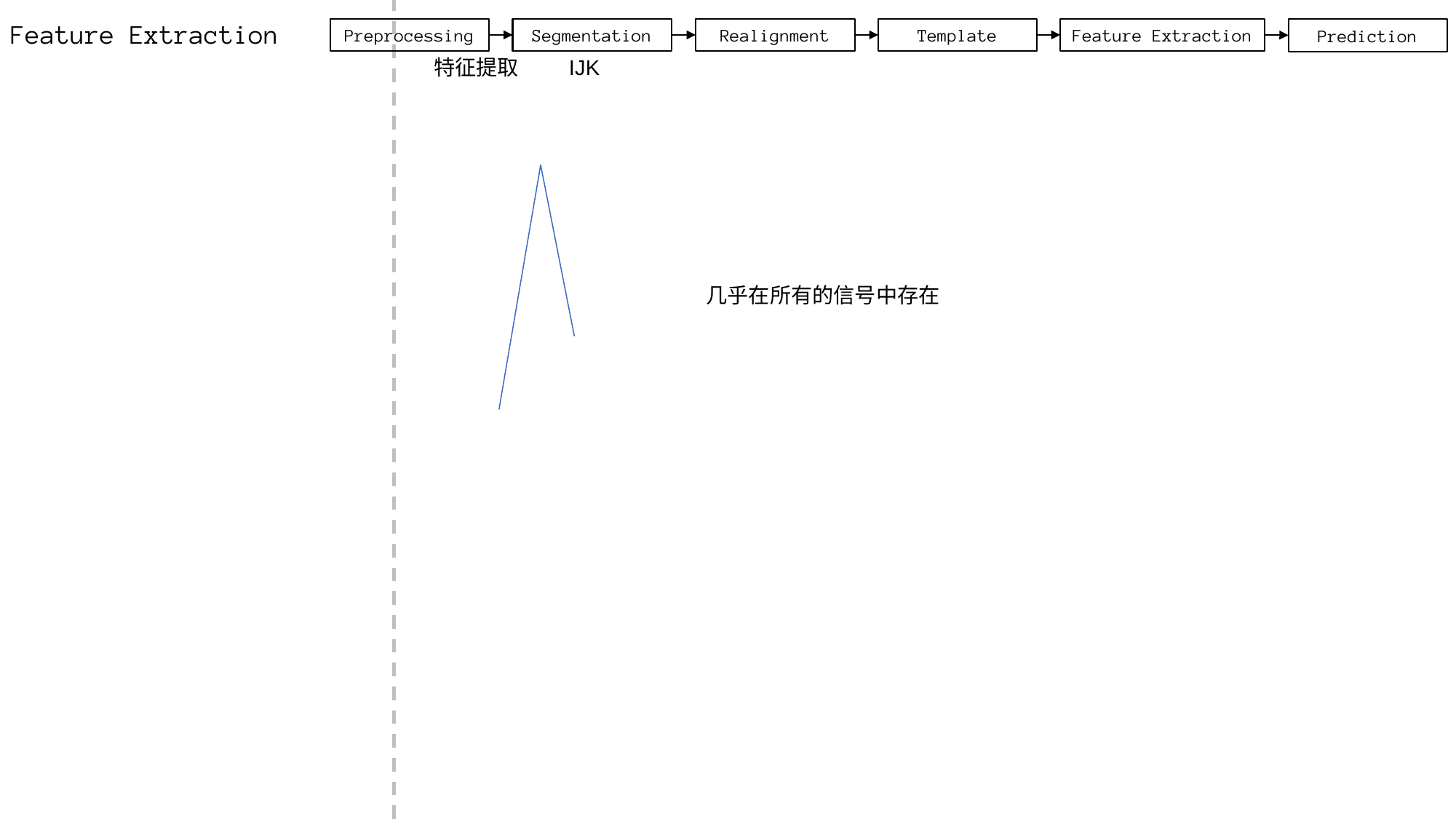

Feature Extraction
Feature Extraction
Template
Realignment
Preprocessing
Segmentation
Prediction
特征提取
IJK
几乎在所有的信号中存在